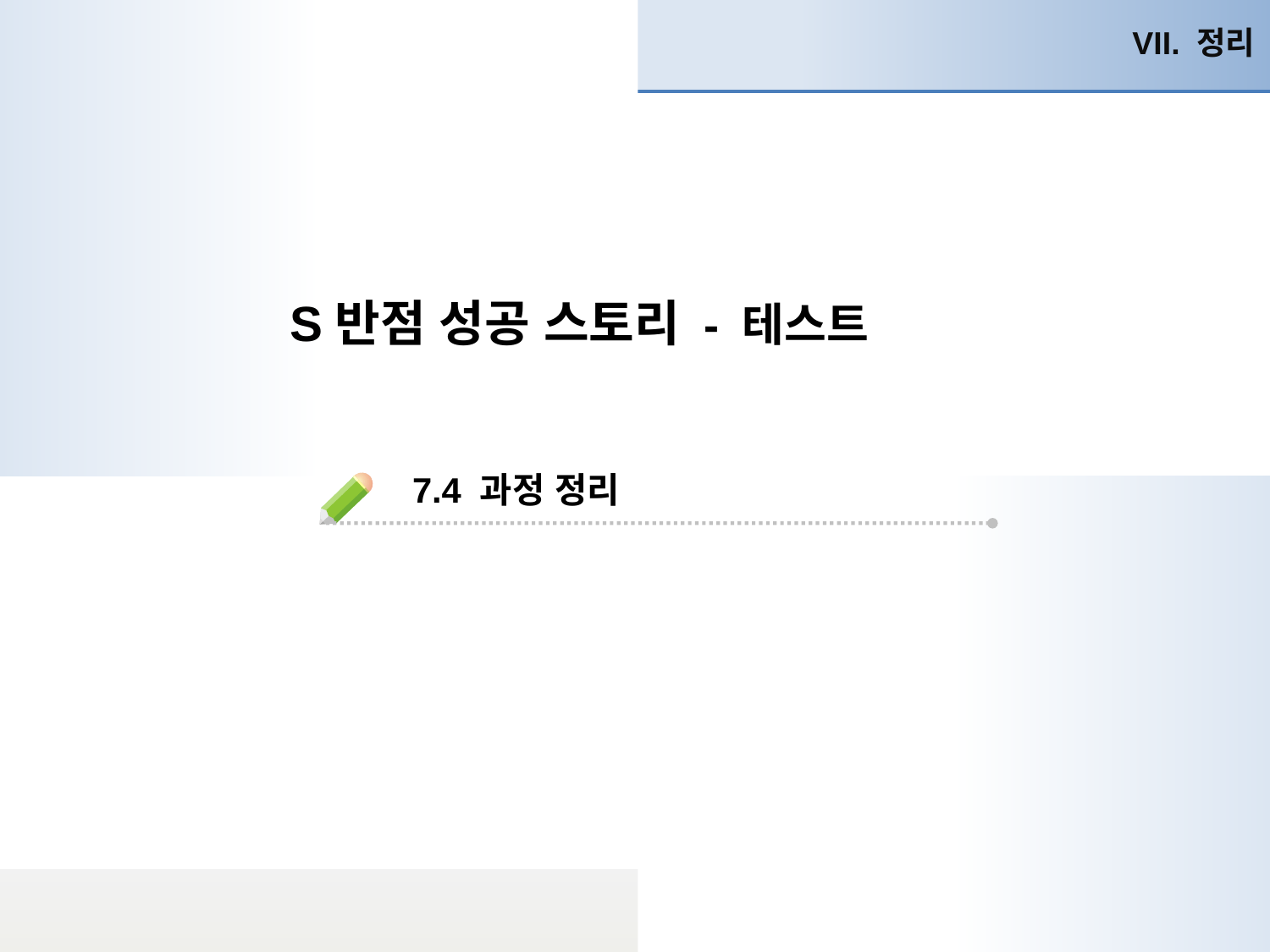

VII. 정리
S반점 성공 스토리 - 테스트
7.4 과정 정리